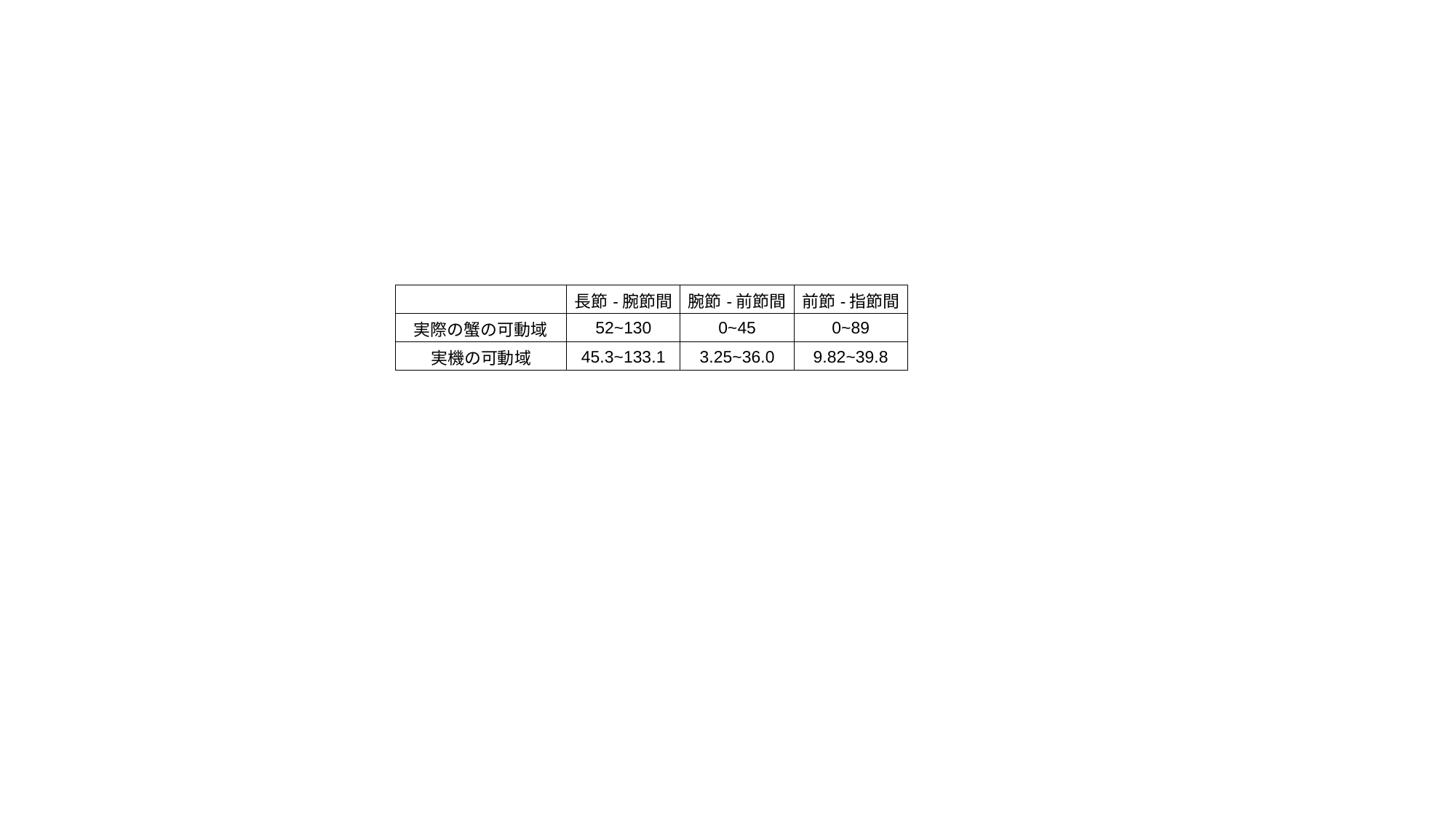

|  | 長節-腕節間 | 腕節-前節間 | 前節-指節間 |
| --- | --- | --- | --- |
| 実際の蟹の可動域 | 52~130 | 0~45 | 0~89 |
| 実機の可動域 | 45.3~133.1 | 3.25~36.0 | 9.82~39.8 |